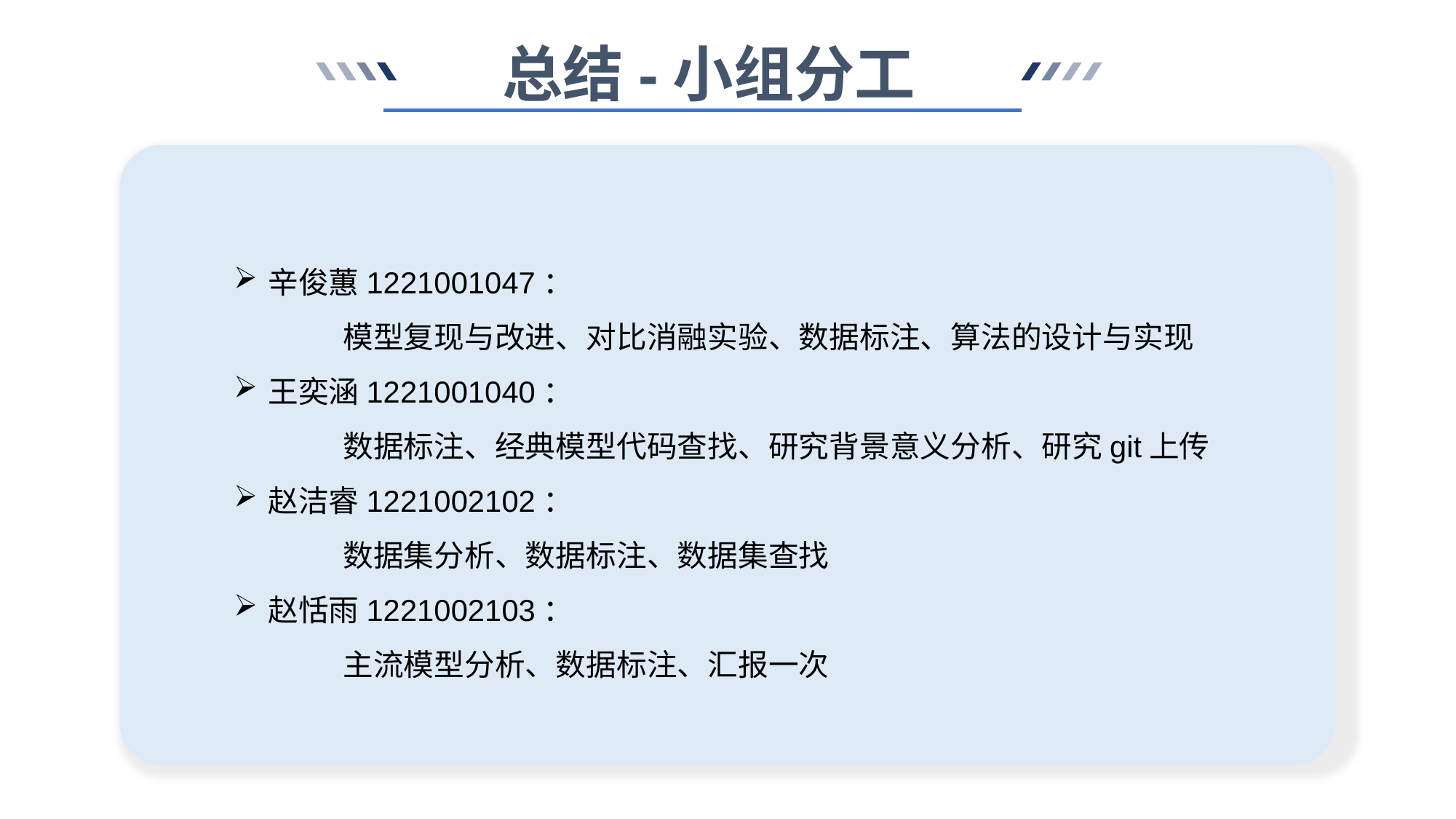

总结-小组分工

辛俊蕙1221001047：
	模型复现与改进、对比消融实验、数据标注、算法的设计与实现
王奕涵1221001040：
	数据标注、经典模型代码查找、研究背景意义分析、研究git上传
赵洁睿1221002102：
	数据集分析、数据标注、数据集查找
赵恬雨1221002103：
	主流模型分析、数据标注、汇报一次